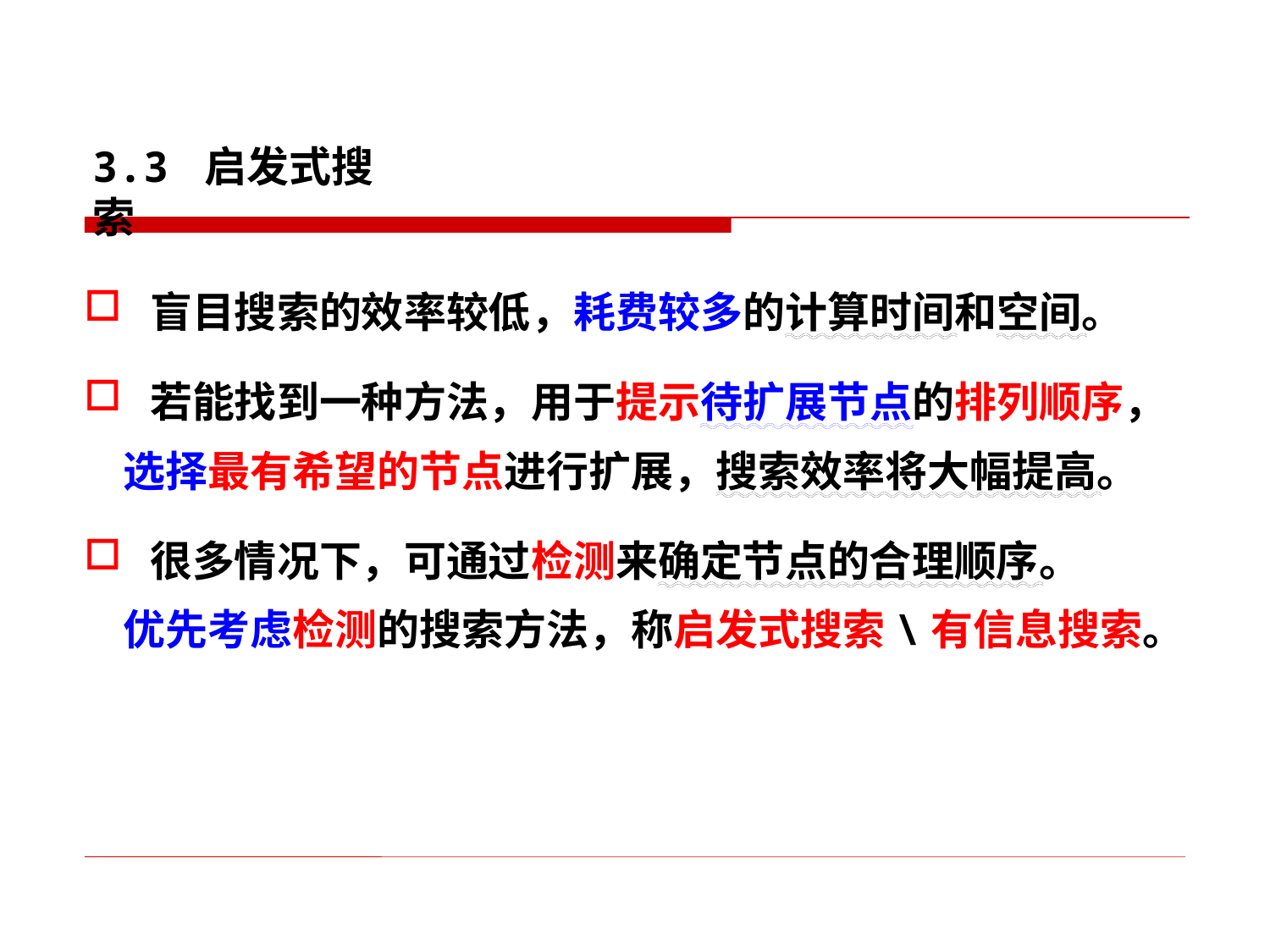

3.3 启发式搜索
盲目搜索的效率较低，耗费较多的计算时间和空间。
若能找到一种方法，用于提示待扩展节点的排列顺序，
   选择最有希望的节点进行扩展，搜索效率将大幅提高。
很多情况下，可通过检测来确定节点的合理顺序。
   优先考虑检测的搜索方法，称启发式搜索\有信息搜索。